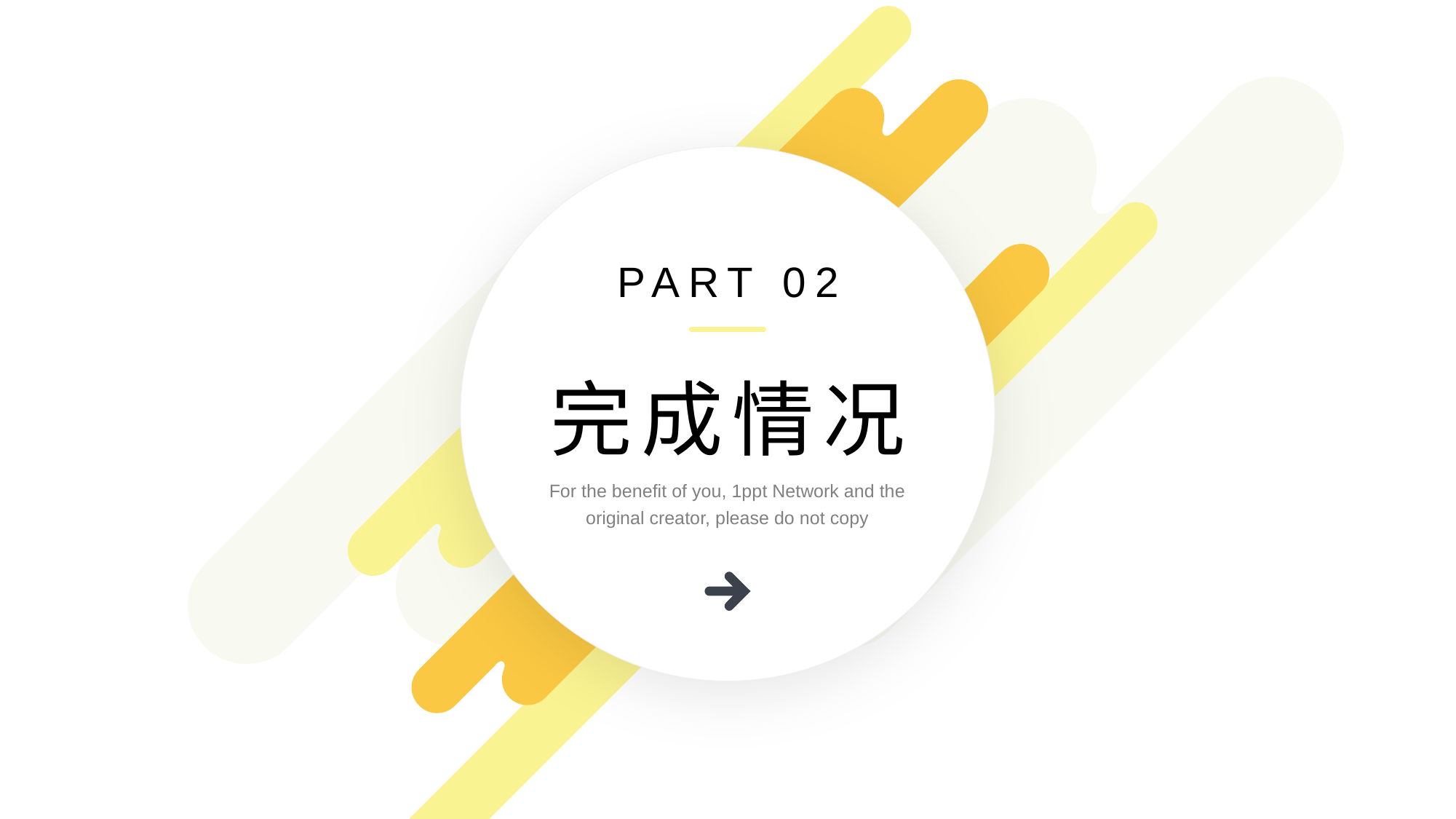

PART 02

完成情况
For the benefit of you, 1ppt Network and the original creator, please do not copy